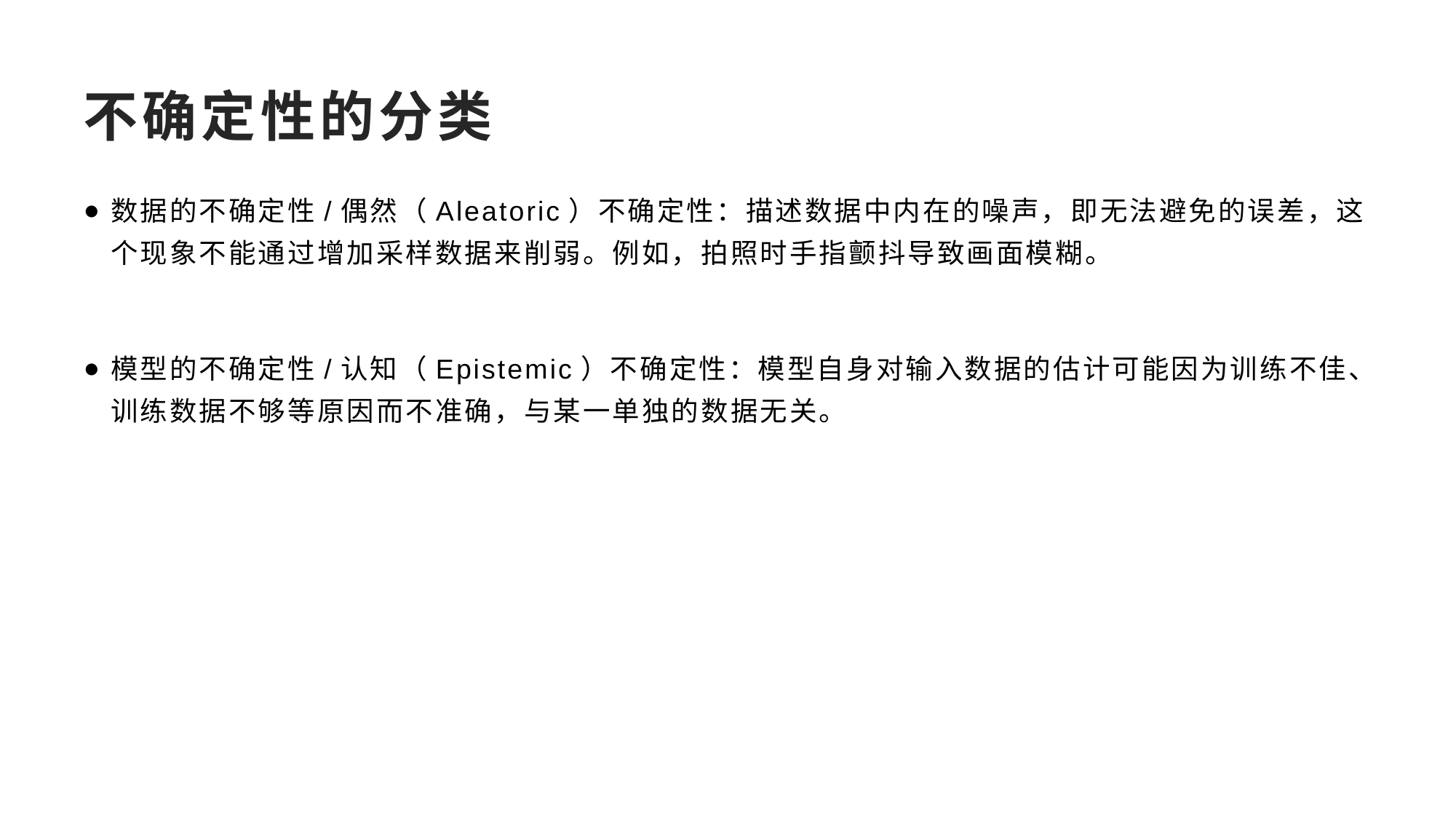

# 不确定性的分类
数据的不确定性/偶然（Aleatoric）不确定性：描述数据中内在的噪声，即无法避免的误差，这个现象不能通过增加采样数据来削弱。例如，拍照时手指颤抖导致画面模糊。

模型的不确定性/认知（Epistemic）不确定性：模型自身对输入数据的估计可能因为训练不佳、训练数据不够等原因而不准确，与某一单独的数据无关。